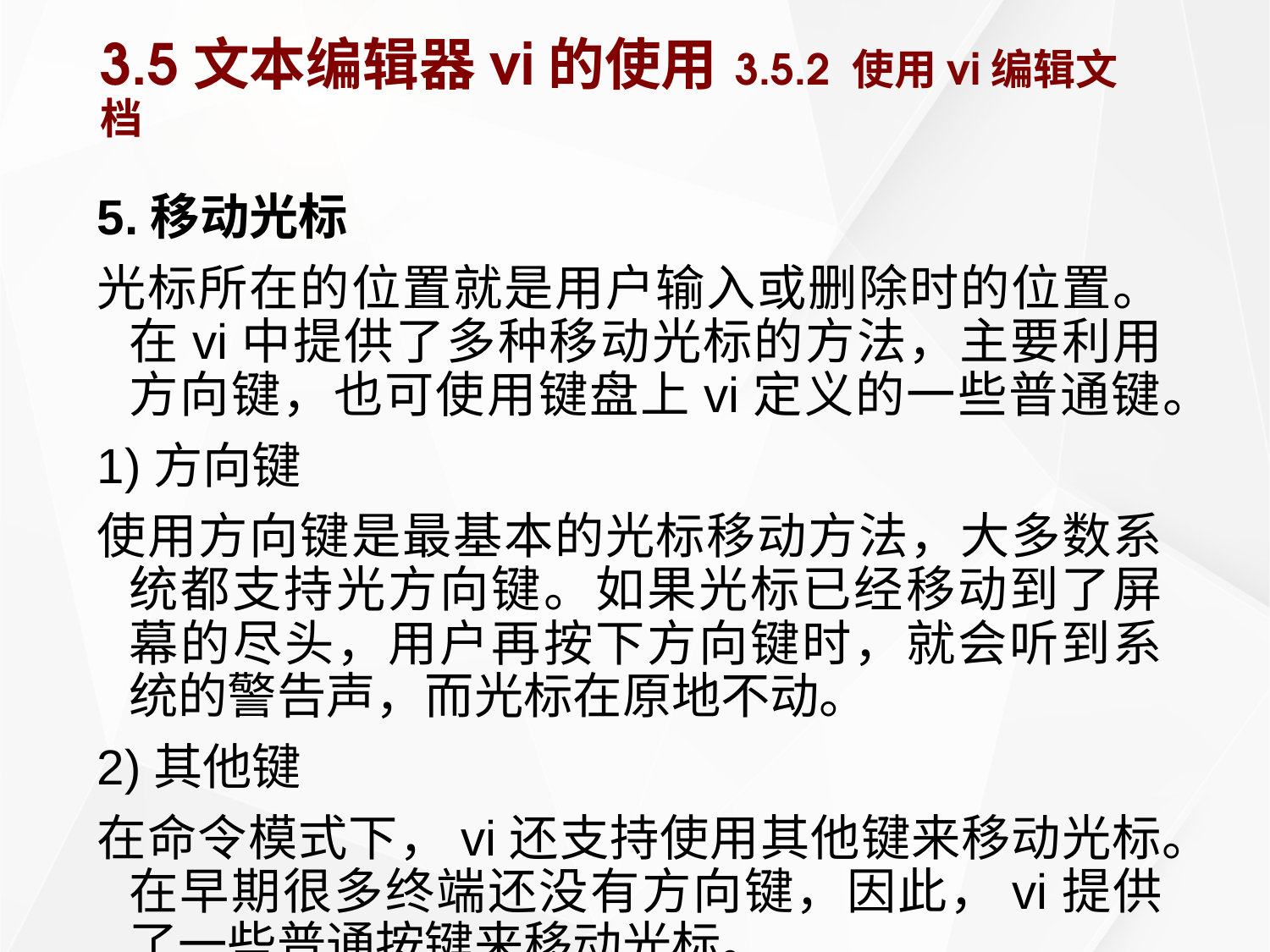

# 3.5文本编辑器vi的使用	3.5.2 使用vi编辑文档
5.移动光标
光标所在的位置就是用户输入或删除时的位置。在vi中提供了多种移动光标的方法，主要利用方向键，也可使用键盘上vi定义的一些普通键。
1)方向键
使用方向键是最基本的光标移动方法，大多数系统都支持光方向键。如果光标已经移动到了屏幕的尽头，用户再按下方向键时，就会听到系统的警告声，而光标在原地不动。
2)其他键
在命令模式下，vi还支持使用其他键来移动光标。在早期很多终端还没有方向键，因此，vi提供了一些普通按键来移动光标。